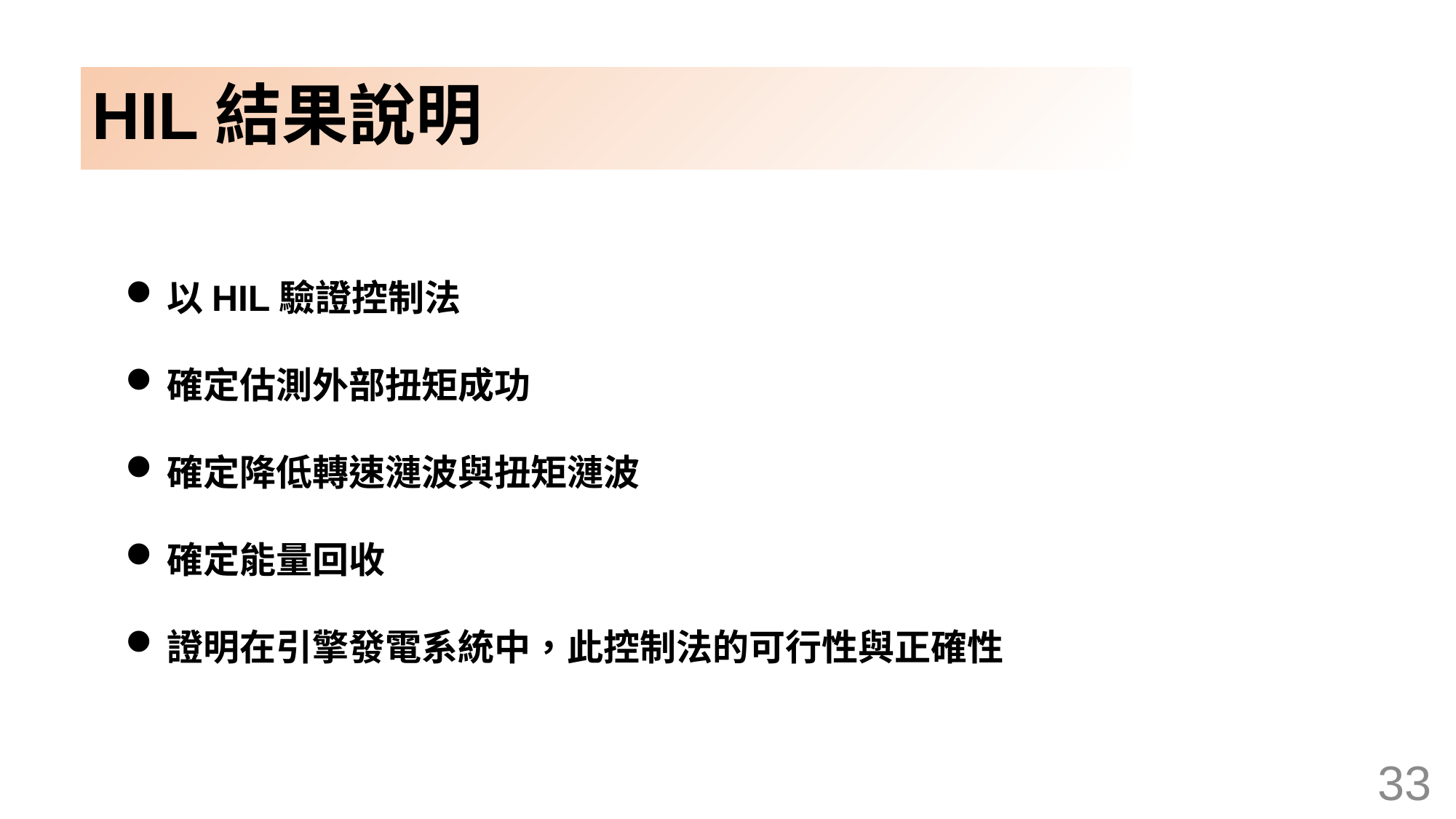

# HIL結果說明
以HIL驗證控制法

確定估測外部扭矩成功

確定降低轉速漣波與扭矩漣波

確定能量回收

證明在引擎發電系統中，此控制法的可行性與正確性
33